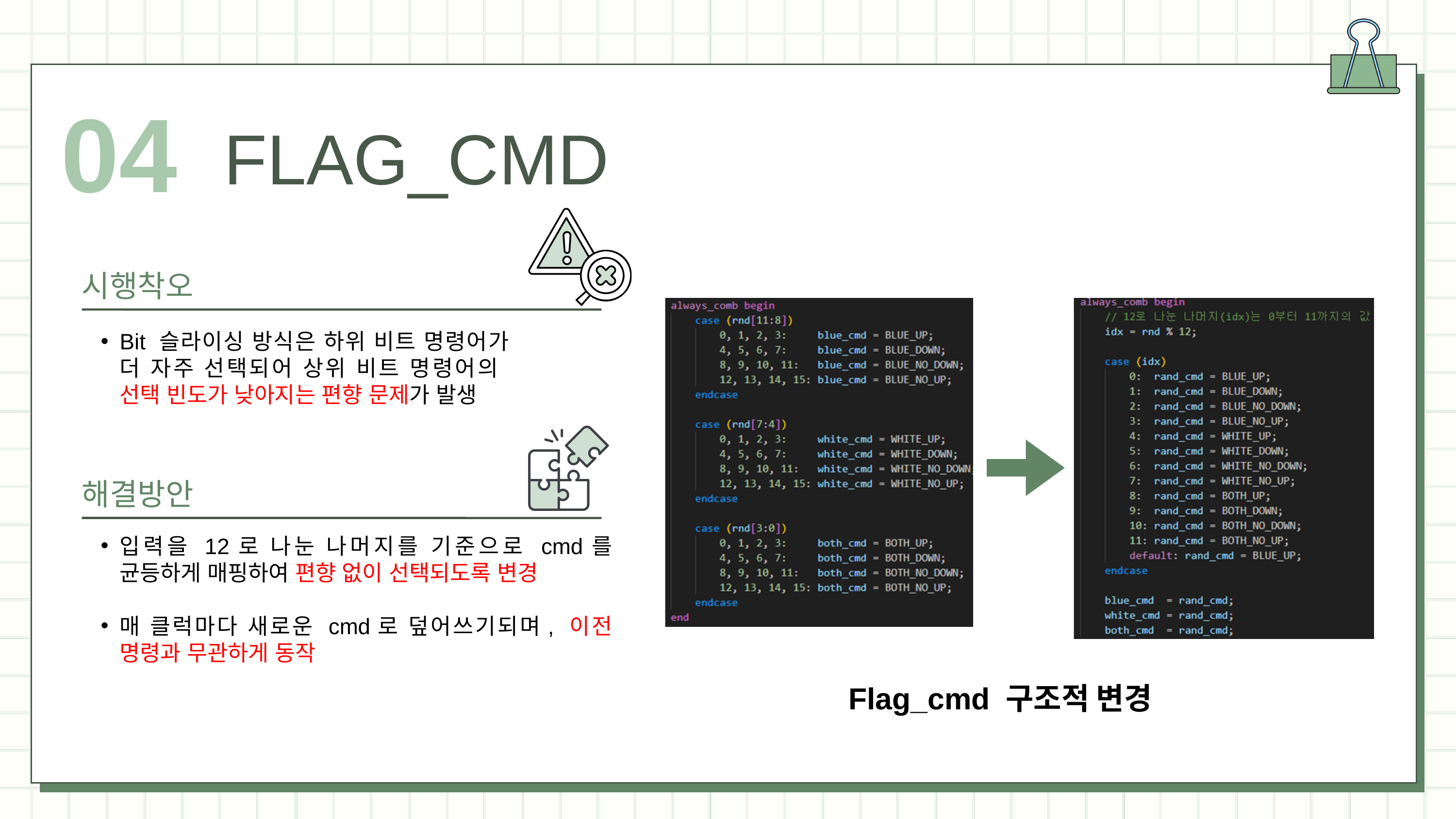

04
FLAG_CMD

시행착오

Bit 슬라이싱 방식은 하위 비트 명령어가 더 자주 선택되어 상위 비트 명령어의
선택 빈도가 낮아지는 편향 문제가 발생

해결방안

입력을 12로 나눈 나머지를 기준으로 cmd를 균등하게 매핑하여 편향 없이 선택되도록 변경

매 클럭마다 새로운 cmd로 덮어쓰기되며, 이전 명령과 무관하게 동작

Flag_cmd 구조적 변경